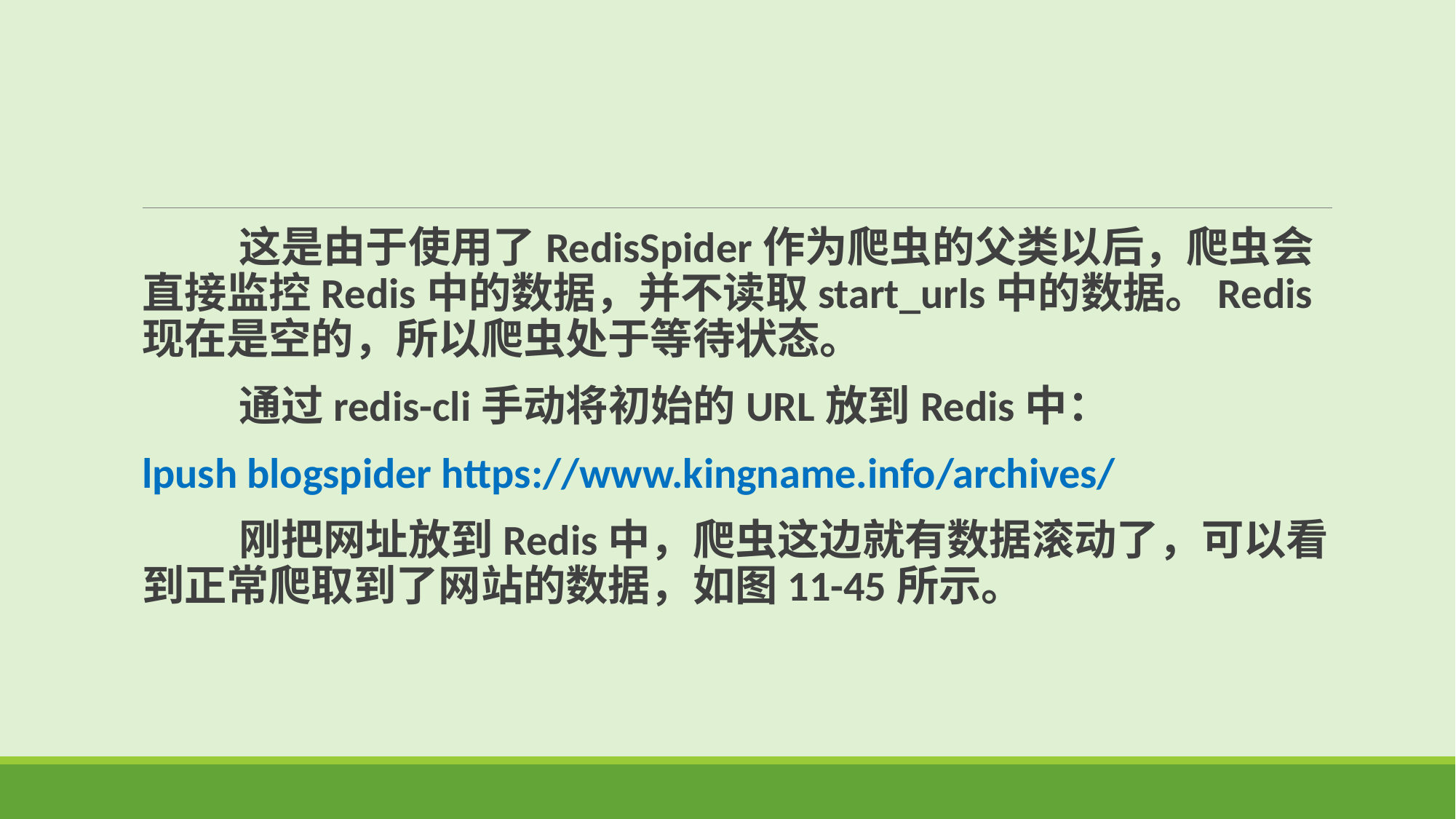

这是由于使用了RedisSpider作为爬虫的父类以后，爬虫会直接监控Redis中的数据，并不读取start_urls中的数据。Redis现在是空的，所以爬虫处于等待状态。
         通过redis-cli手动将初始的URL放到Redis中：
lpush blogspider https://www.kingname.info/archives/
         刚把网址放到Redis中，爬虫这边就有数据滚动了，可以看到正常爬取到了网站的数据，如图11-45所示。